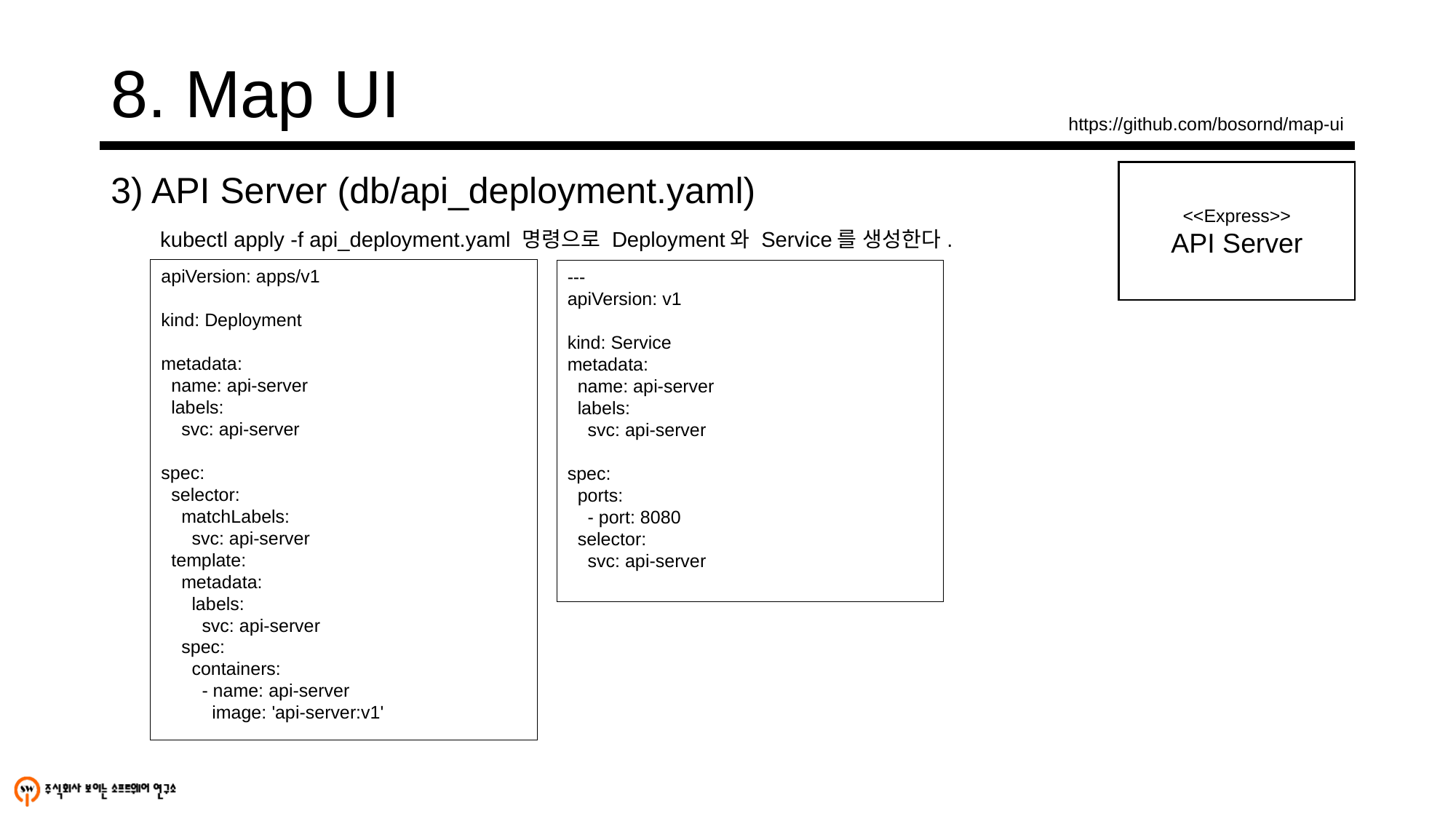

# 8. Map UI
https://github.com/bosornd/map-ui
3) API Server (db/api_deployment.yaml)
<<Express>>
API Server
kubectl apply -f api_deployment.yaml 명령으로 Deployment와 Service를 생성한다.
apiVersion: apps/v1

kind: Deployment

metadata:
  name: api-server
  labels:
    svc: api-server

spec:
  selector:
    matchLabels:
      svc: api-server
  template:
    metadata:
      labels:
        svc: api-server
    spec:
      containers:
        - name: api-server
          image: 'api-server:v1'
---
apiVersion: v1

kind: Service
metadata:
  name: api-server
  labels:
    svc: api-server

spec:
  ports:
    - port: 8080
  selector:
    svc: api-server